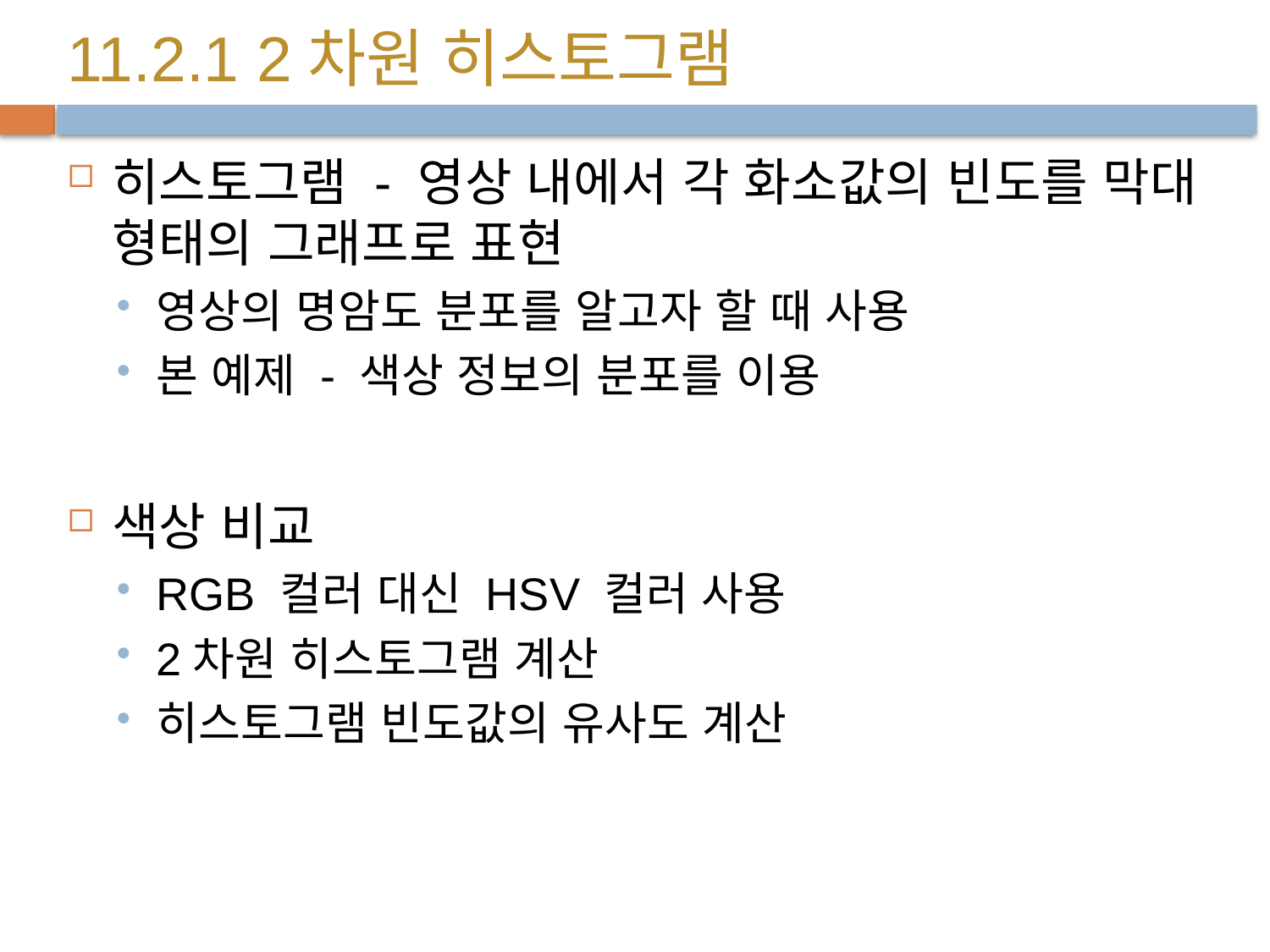

# 11.2.1 2차원 히스토그램
히스토그램 - 영상 내에서 각 화소값의 빈도를 막대 형태의 그래프로 표현
영상의 명암도 분포를 알고자 할 때 사용
본 예제 - 색상 정보의 분포를 이용

색상 비교
RGB 컬러 대신 HSV 컬러 사용
2차원 히스토그램 계산
히스토그램 빈도값의 유사도 계산